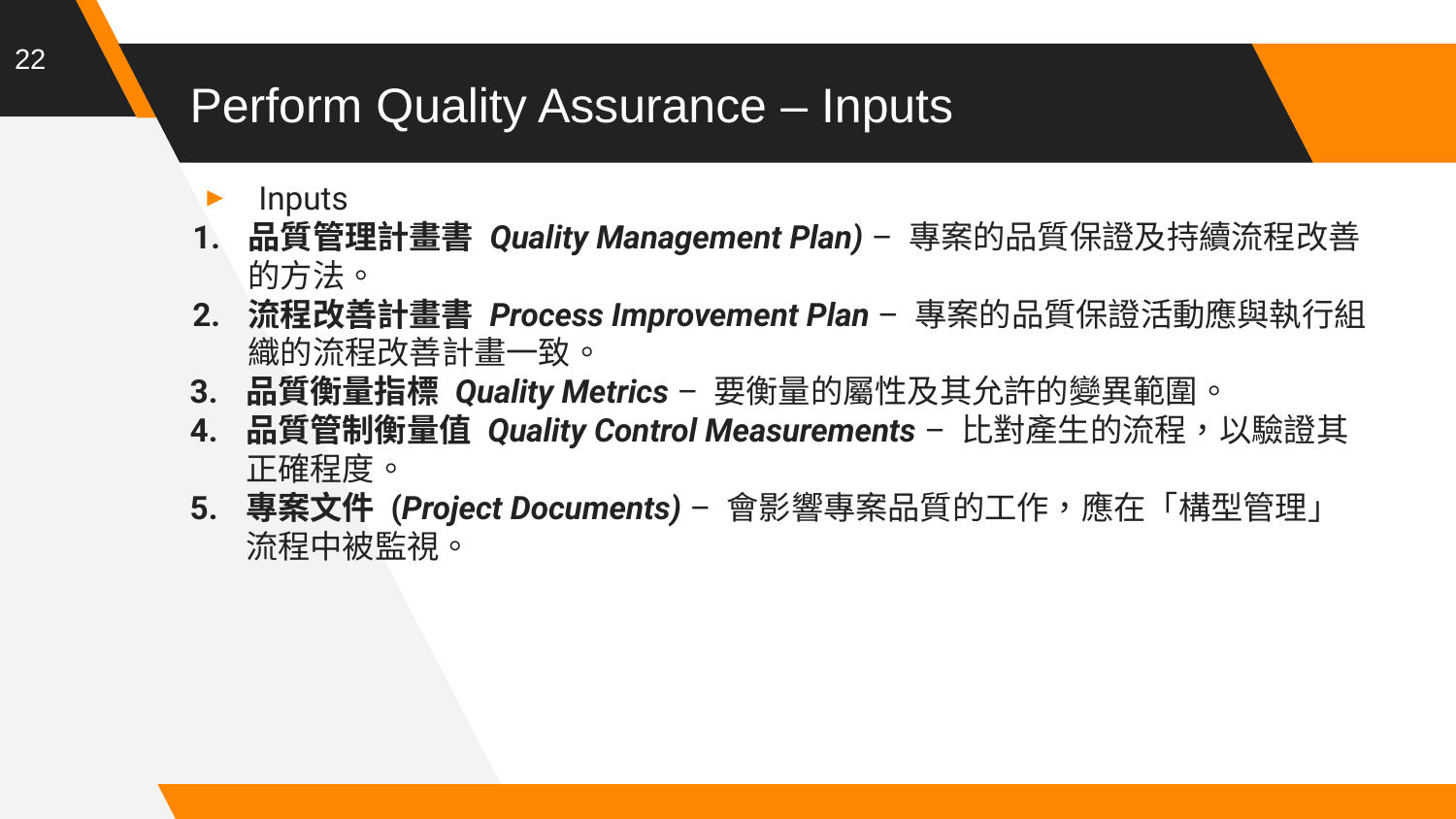

22
# Perform Quality Assurance – Inputs
Inputs
品質管理計畫書 Quality Management Plan) – 專案的品質保證及持續流程改善的方法。
流程改善計畫書 Process Improvement Plan – 專案的品質保證活動應與執行組織的流程改善計畫一致。
品質衡量指標 Quality Metrics – 要衡量的屬性及其允許的變異範圍。
品質管制衡量值 Quality Control Measurements – 比對產生的流程，以驗證其正確程度。
專案文件 (Project Documents) – 會影響專案品質的工作，應在「構型管理」流程中被監視。